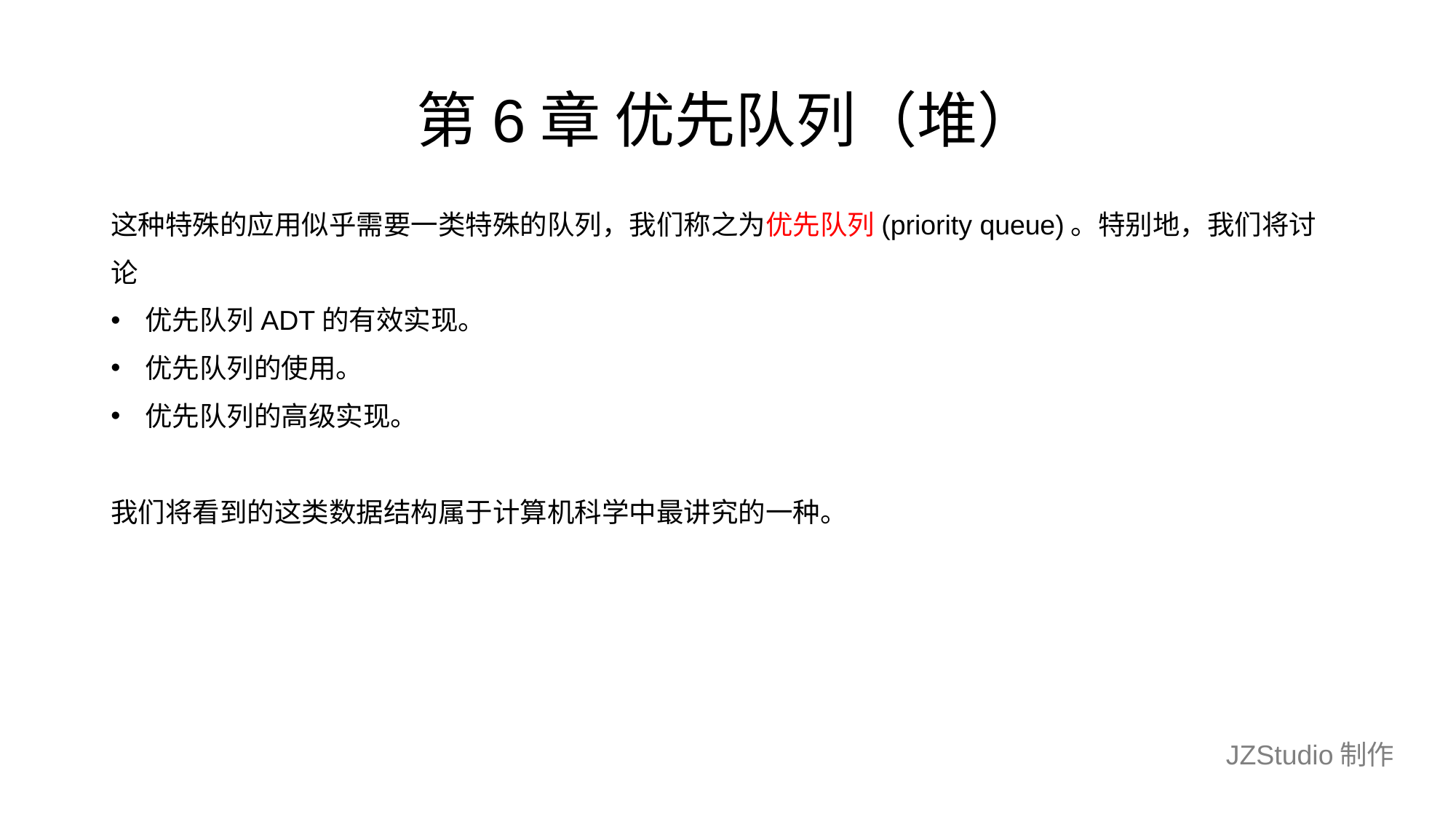

# 第6章 优先队列（堆）
这种特殊的应用似乎需要一类特殊的队列，我们称之为优先队列(priority queue)。特别地，我们将讨
论
优先队列ADT的有效实现。
优先队列的使用。
优先队列的高级实现。

我们将看到的这类数据结构属于计算机科学中最讲究的一种。